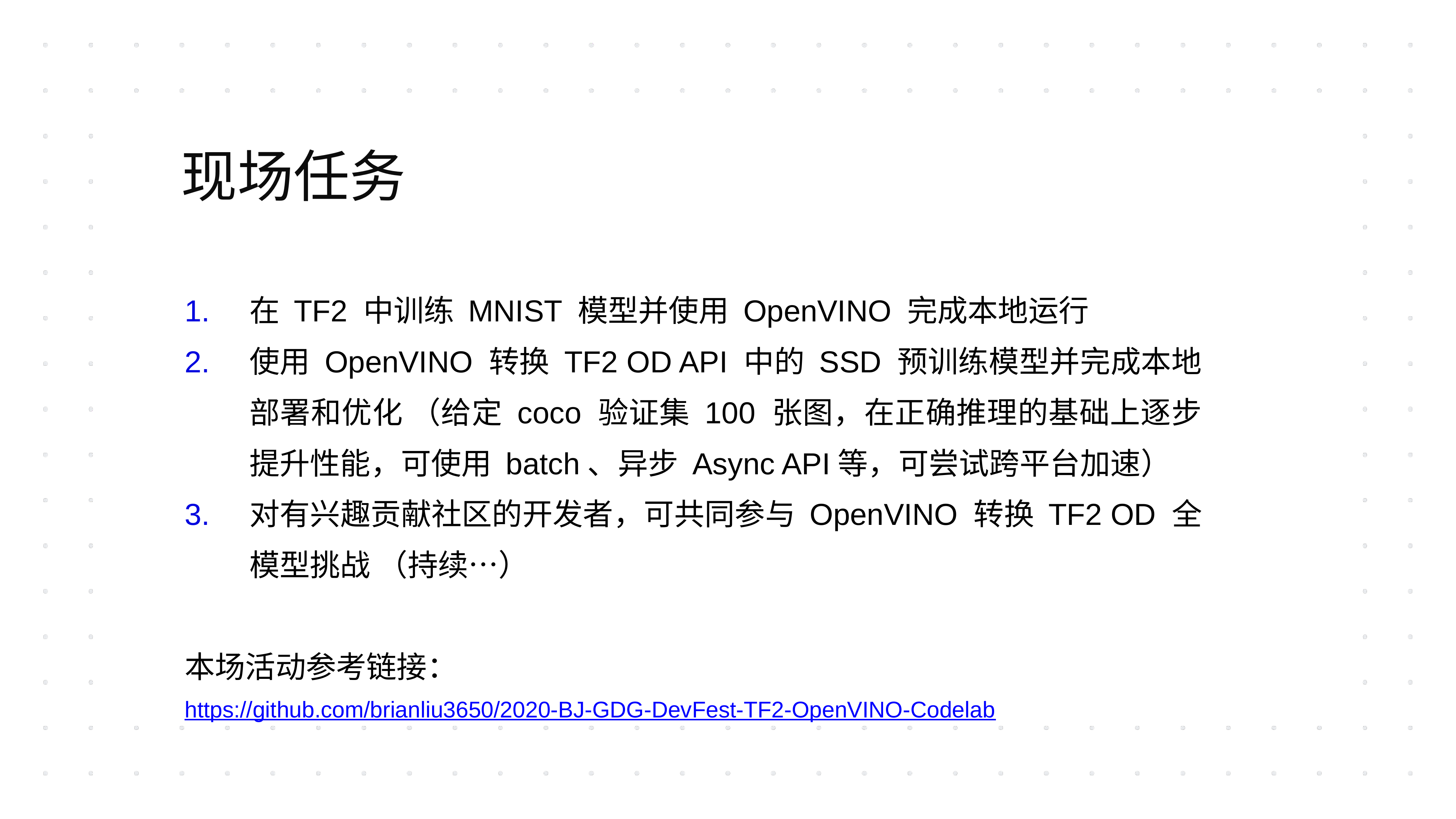

现场任务

在 TF2 中训练 MNIST 模型并使用 OpenVINO 完成本地运行
使用 OpenVINO 转换 TF2 OD API 中的 SSD 预训练模型并完成本地部署和优化 （给定 coco 验证集 100 张图，在正确推理的基础上逐步提升性能，可使用 batch、异步 Async API等，可尝试跨平台加速）
对有兴趣贡献社区的开发者，可共同参与 OpenVINO 转换 TF2 OD 全模型挑战 （持续…）

本场活动参考链接：
https://github.com/brianliu3650/2020-BJ-GDG-DevFest-TF2-OpenVINO-Codelab